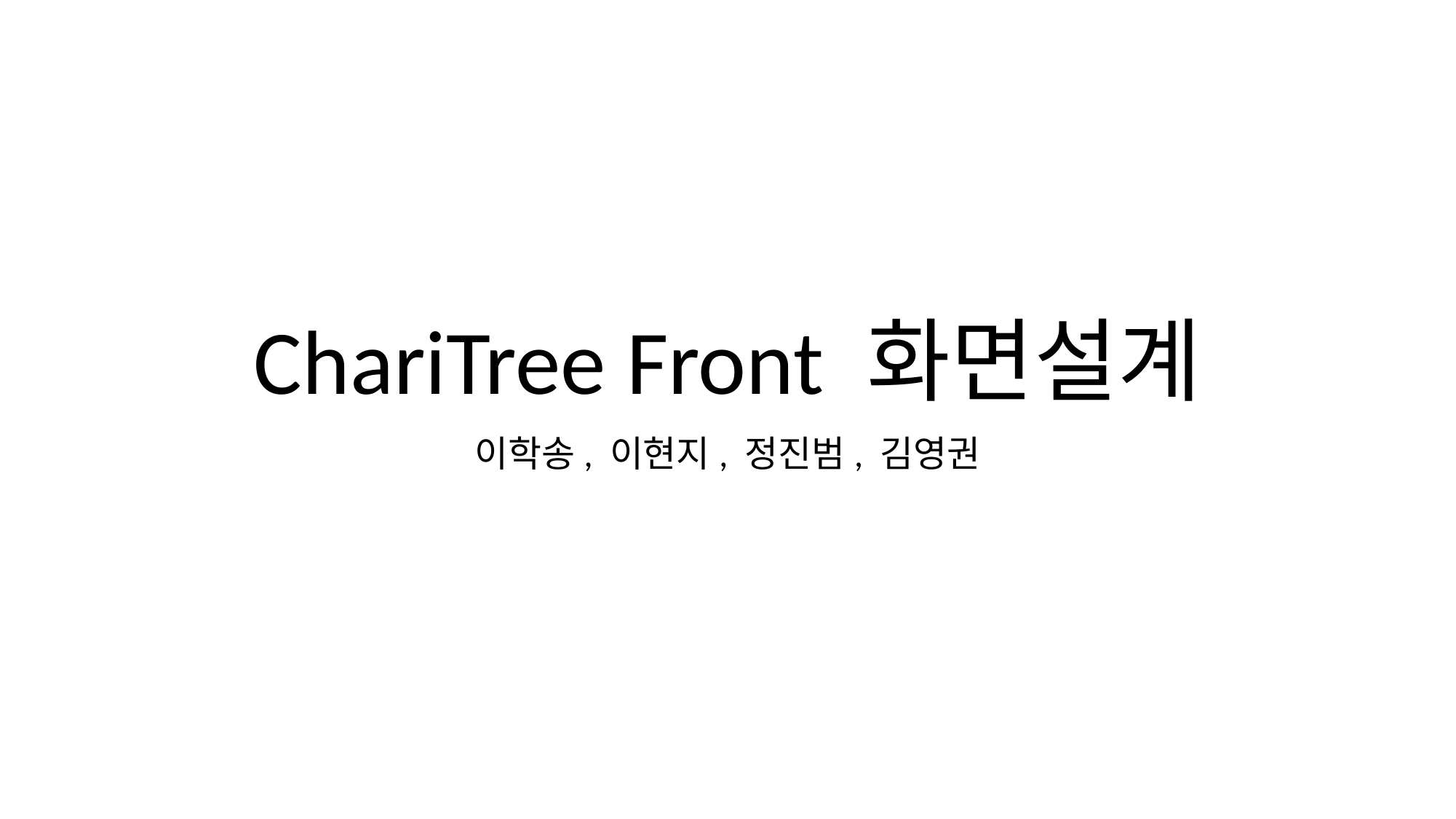

# ChariTree Front 화면설계
이학송, 이현지, 정진범, 김영권